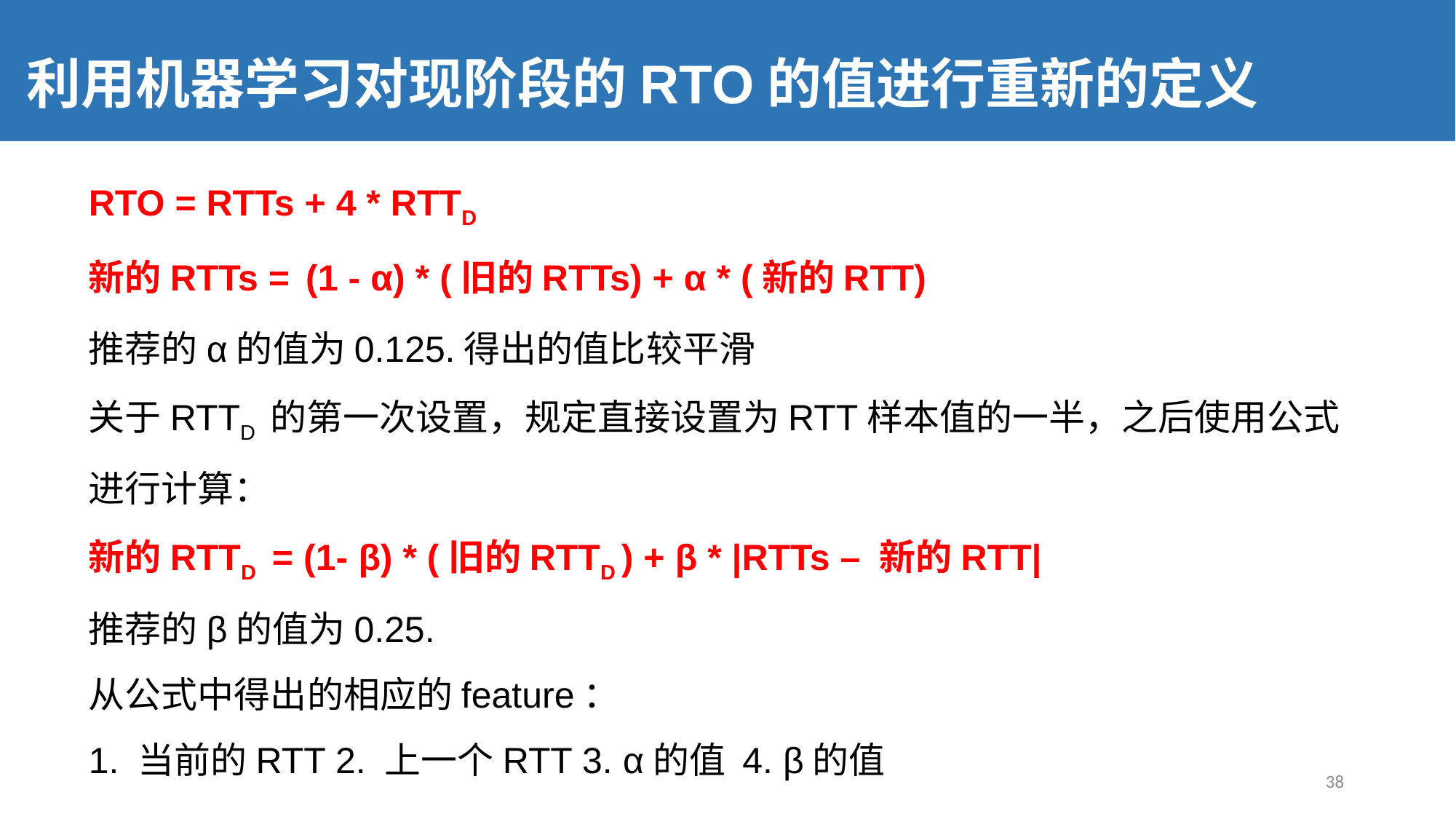

利用机器学习对现阶段的RTO的值进行重新的定义
RTO = RTTs + 4 * RTTD
新的RTTs =  (1 - α) * (旧的RTTs) + α * (新的RTT)
推荐的α的值为0.125.得出的值比较平滑
关于RTTD 的第一次设置，规定直接设置为RTT样本值的一半，之后使用公式进行计算：
新的RTTD  = (1- β) * (旧的RTTD ) + β * |RTTs – 新的RTT|
推荐的β的值为0.25.
从公式中得出的相应的feature：
1. 当前的RTT 2. 上一个RTT 3. α的值 4. β的值
38